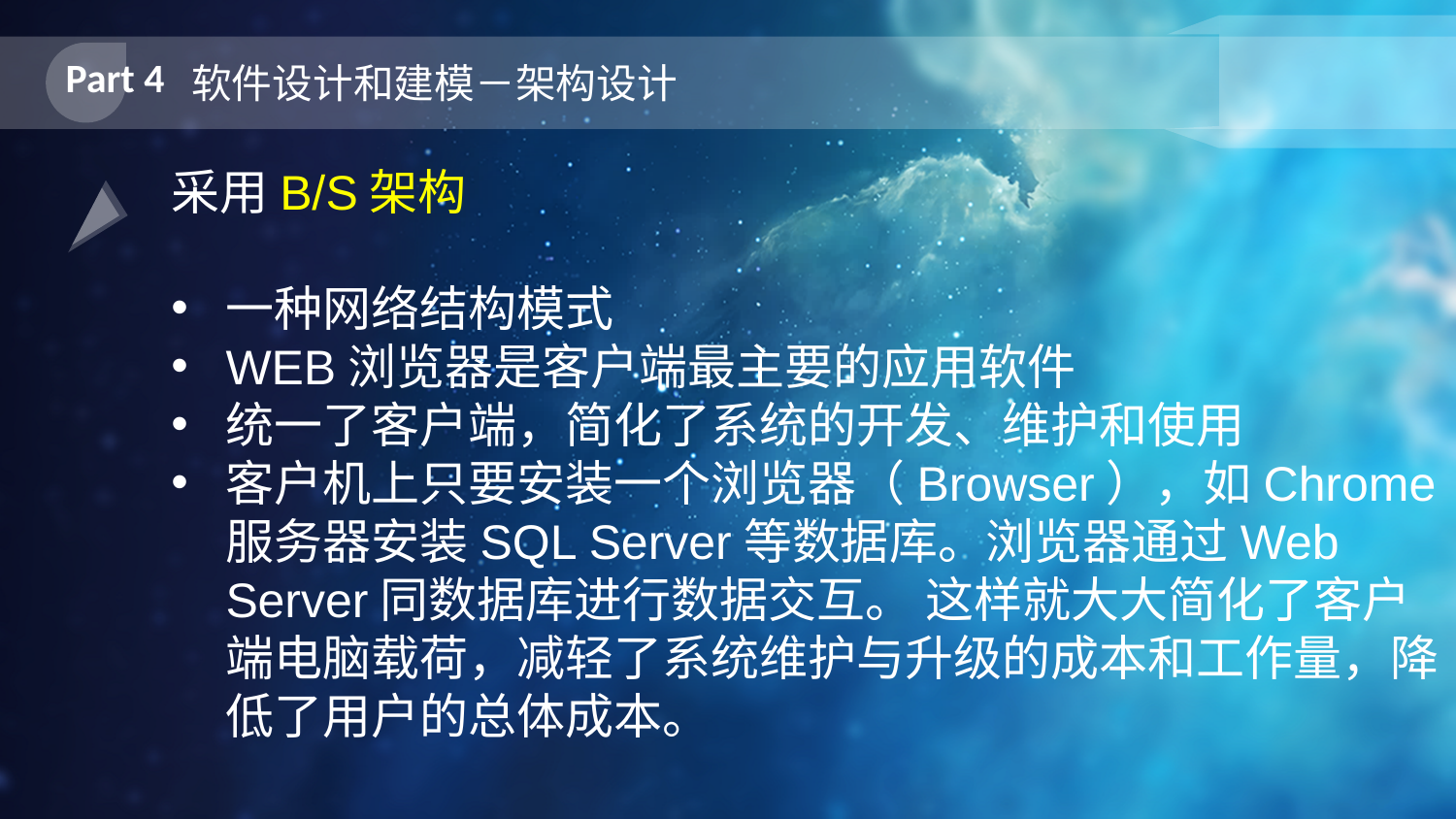

Part 4
软件设计和建模－架构设计
采用B/S架构

一种网络结构模式
WEB浏览器是客户端最主要的应用软件
统一了客户端，简化了系统的开发、维护和使用
客户机上只要安装一个浏览器（Browser），如Chrome服务器安装SQL Server等数据库。浏览器通过Web Server同数据库进行数据交互。 这样就大大简化了客户端电脑载荷，减轻了系统维护与升级的成本和工作量，降低了用户的总体成本。